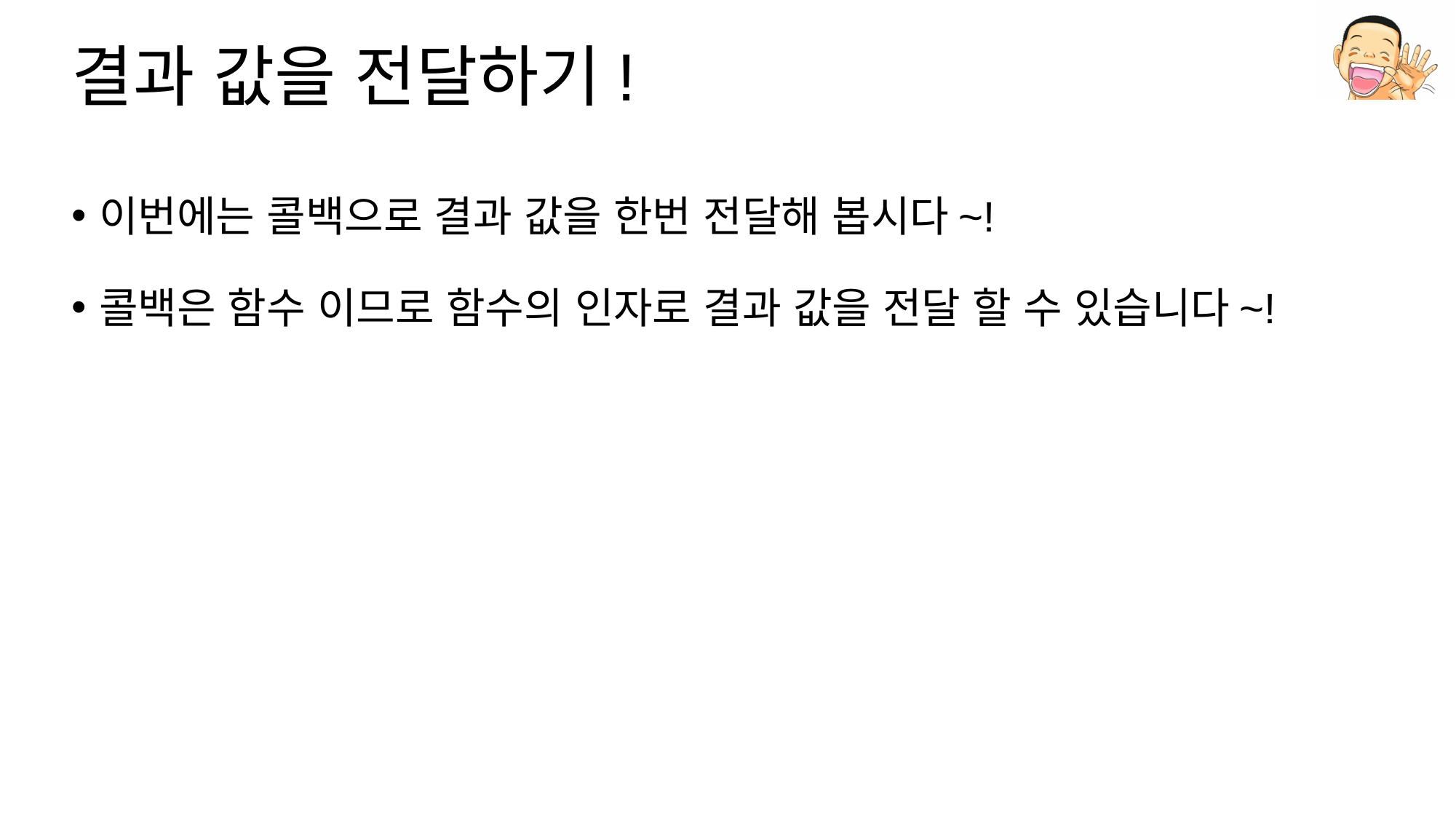

# 결과 값을 전달하기!
이번에는 콜백으로 결과 값을 한번 전달해 봅시다~!
콜백은 함수 이므로 함수의 인자로 결과 값을 전달 할 수 있습니다~!